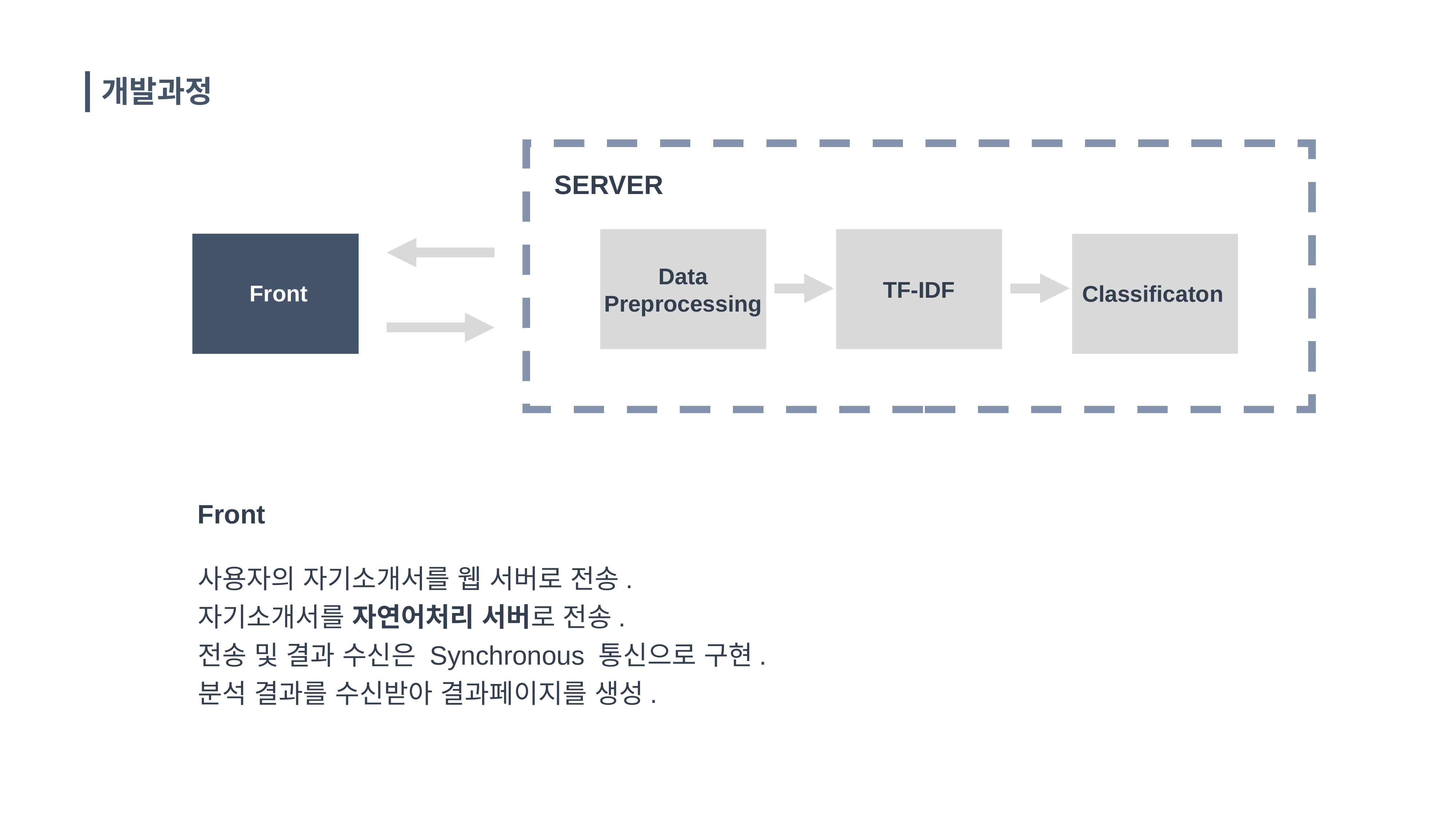

개발과정

SERVER

Data
Preprocessing
TF-IDF
Front
Classificaton
Front
사용자의 자기소개서를 웹 서버로 전송.
자기소개서를 자연어처리 서버로 전송.
전송 및 결과 수신은 Synchronous 통신으로 구현.
분석 결과를 수신받아 결과페이지를 생성.